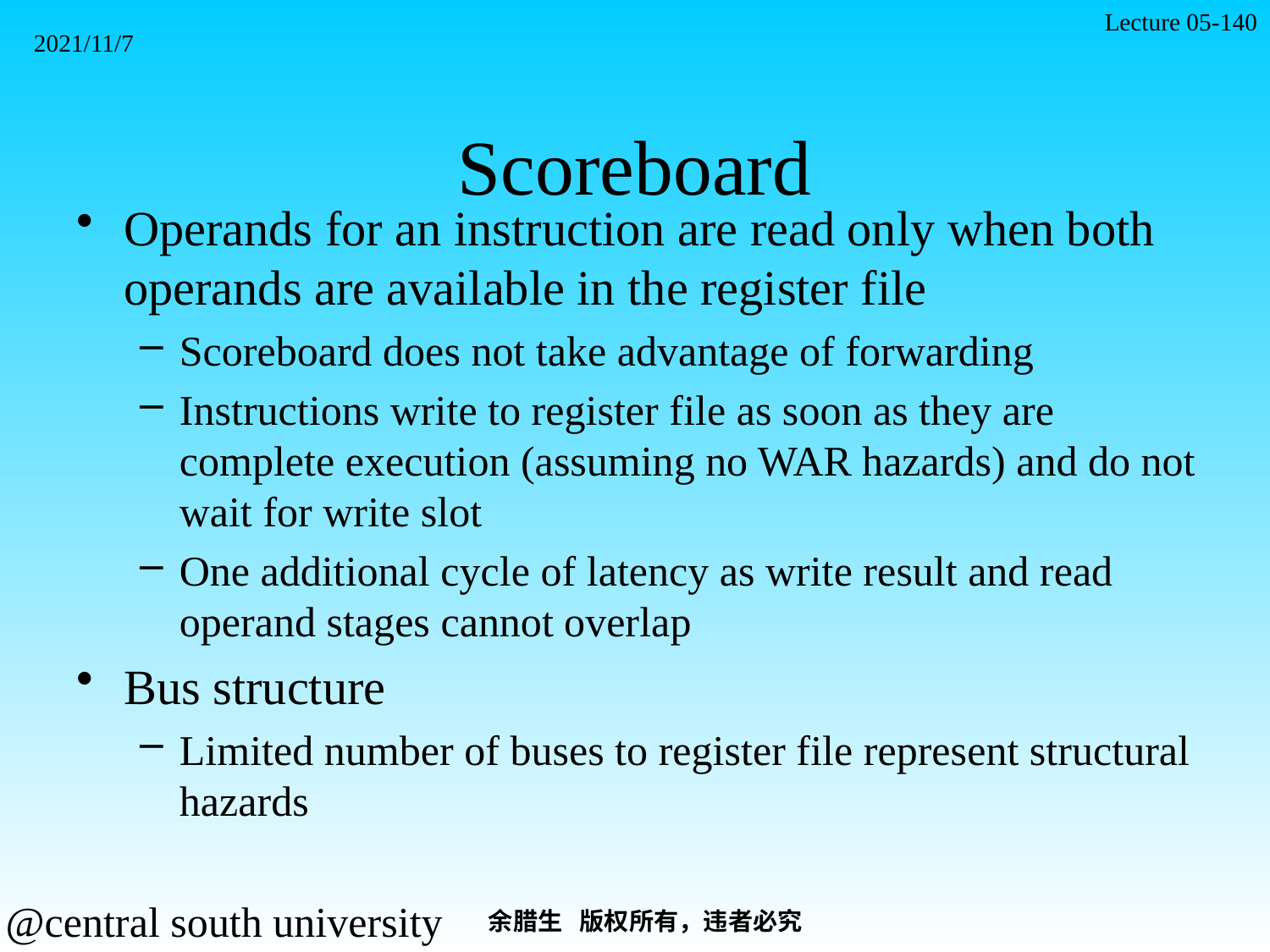

Lecture 05-140
2021/11/7
# Scoreboard
Operands for an instruction are read only when both operands are available in the register file
Scoreboard does not take advantage of forwarding
Instructions write to register file as soon as they are complete execution (assuming no WAR hazards) and do not wait for write slot
One additional cycle of latency as write result and read operand stages cannot overlap
Bus structure
Limited number of buses to register file represent structural hazards
余腊生   版权所有，违者必究